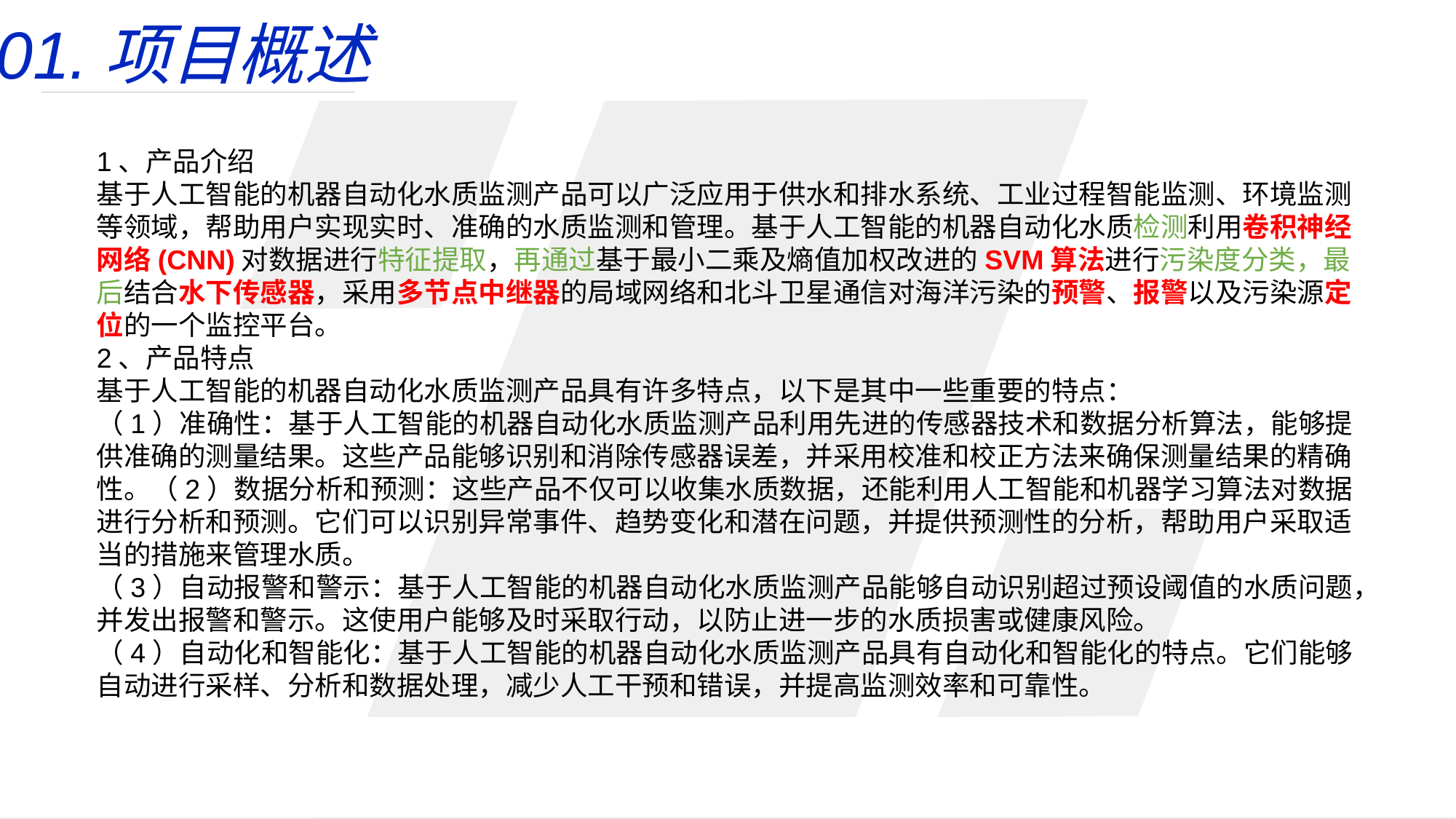

01.项目概述

1、产品介绍
基于人工智能的机器自动化水质监测产品可以广泛应用于供水和排水系统、工业过程智能监测、环境监测等领域，帮助用户实现实时、准确的水质监测和管理。基于人工智能的机器自动化水质检测利用卷积神经网络(CNN)对数据进行特征提取，再通过基于最小二乘及熵值加权改进的SVM算法进行污染度分类，最后结合水下传感器，采用多节点中继器的局域网络和北斗卫星通信对海洋污染的预警、报警以及污染源定位的一个监控平台。
2、产品特点
基于人工智能的机器自动化水质监测产品具有许多特点，以下是其中一些重要的特点：
（1）准确性：基于人工智能的机器自动化水质监测产品利用先进的传感器技术和数据分析算法，能够提供准确的测量结果。这些产品能够识别和消除传感器误差，并采用校准和校正方法来确保测量结果的精确性。（2）数据分析和预测：这些产品不仅可以收集水质数据，还能利用人工智能和机器学习算法对数据进行分析和预测。它们可以识别异常事件、趋势变化和潜在问题，并提供预测性的分析，帮助用户采取适当的措施来管理水质。
（3）自动报警和警示：基于人工智能的机器自动化水质监测产品能够自动识别超过预设阈值的水质问题，并发出报警和警示。这使用户能够及时采取行动，以防止进一步的水质损害或健康风险。
（4）自动化和智能化：基于人工智能的机器自动化水质监测产品具有自动化和智能化的特点。它们能够自动进行采样、分析和数据处理，减少人工干预和错误，并提高监测效率和可靠性。